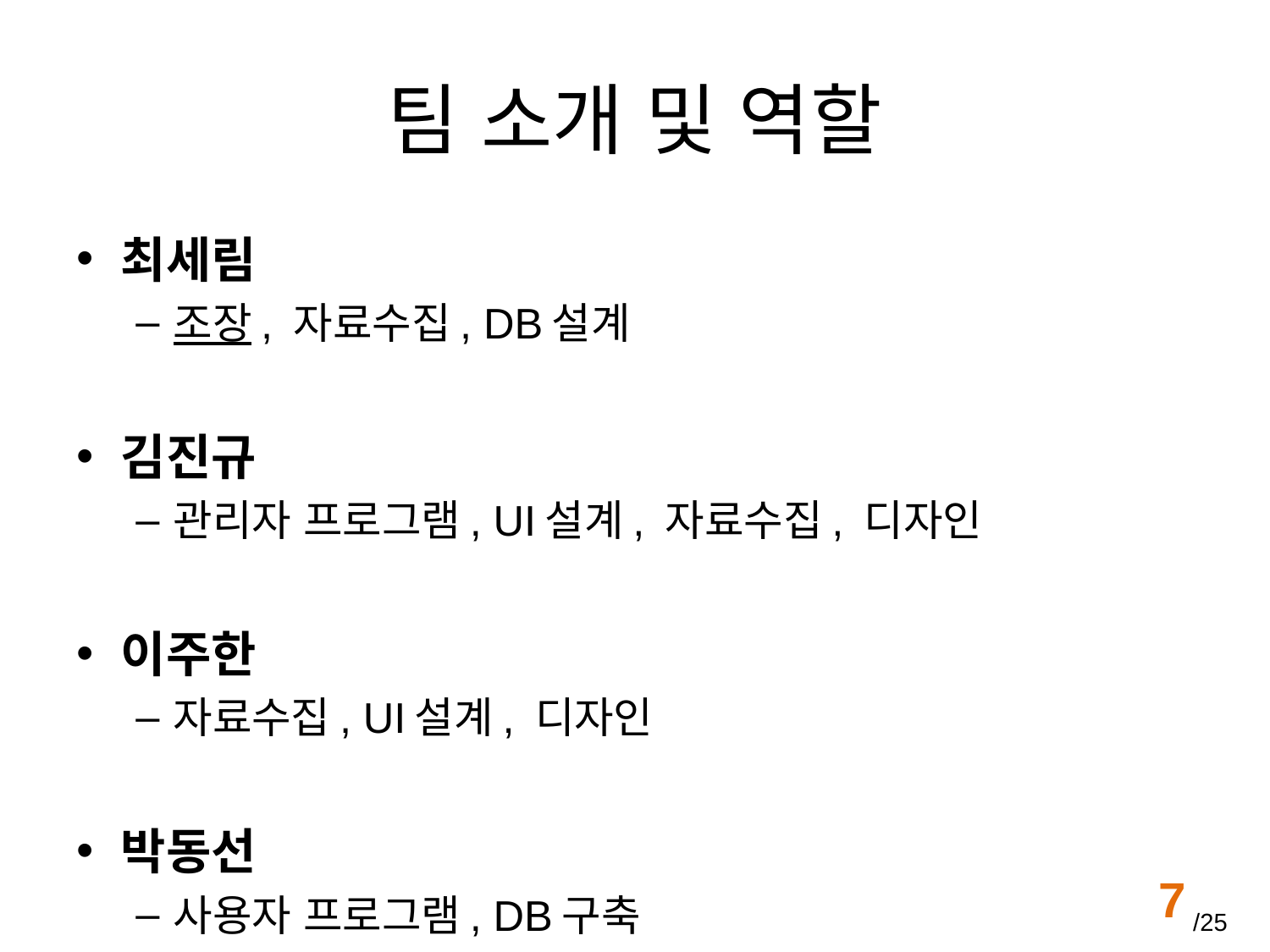

# 팀 소개 및 역할
최세림
조장, 자료수집, DB설계

김진규
관리자 프로그램, UI설계, 자료수집, 디자인

이주한
자료수집, UI설계, 디자인

박동선
사용자 프로그램, DB구축
7